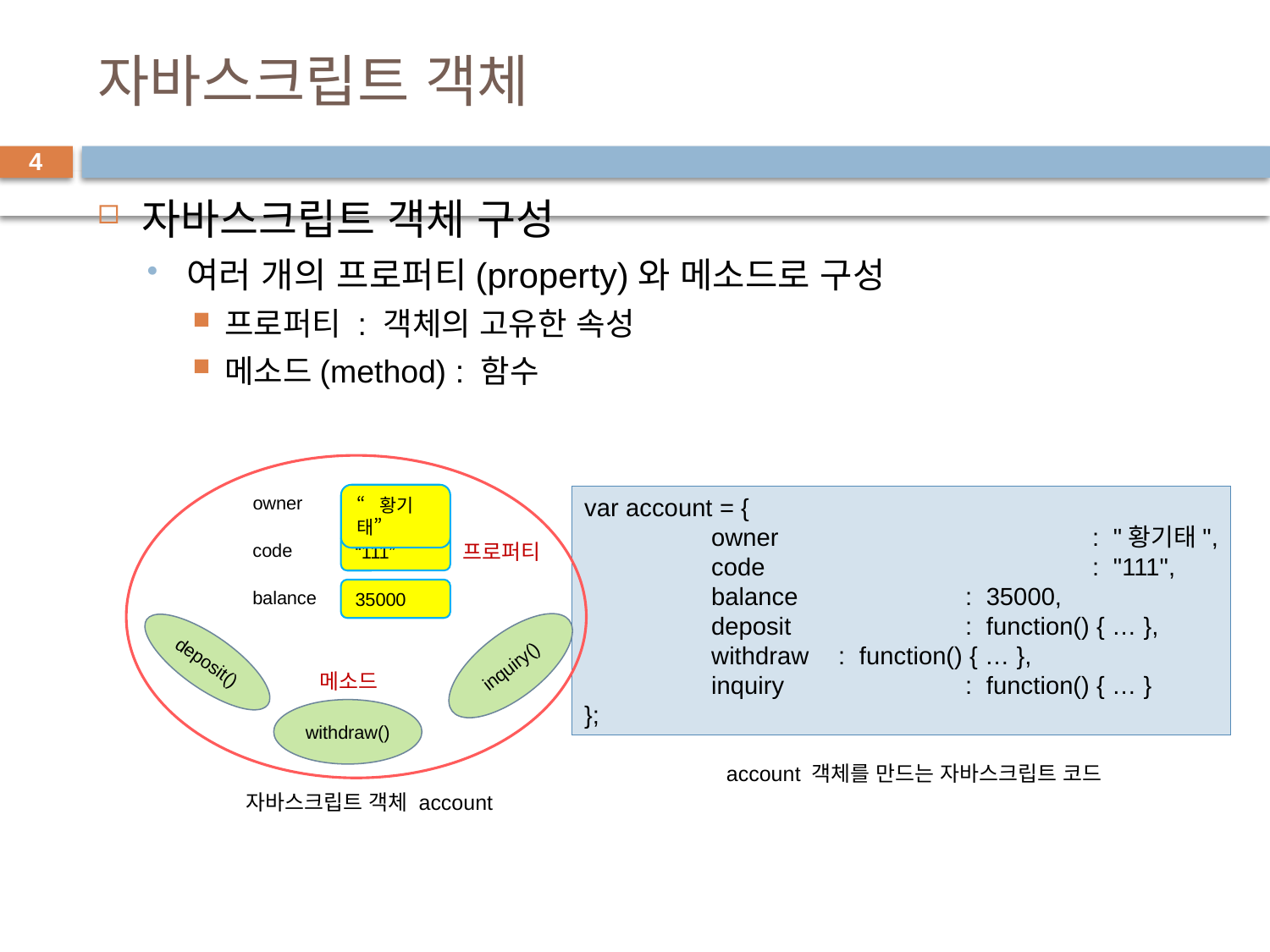

# 자바스크립트 객체
4
자바스크립트 객체 구성
여러 개의 프로퍼티(property)와 메소드로 구성
프로퍼티 : 객체의 고유한 속성
메소드(method) : 함수

owner
“황기태”
var account = {
	owner			:  "황기태",
	code	 		:  "111",
	balance 		:  35000,
	deposit 		:  function() { … },
	withdraw	:  function() { … },
	inquiry 		:  function() { … }
};
code
“111”
프로퍼티
balance
35000
inquiry()
deposit()
메소드
withdraw()
account 객체를 만드는 자바스크립트 코드
자바스크립트 객체 account